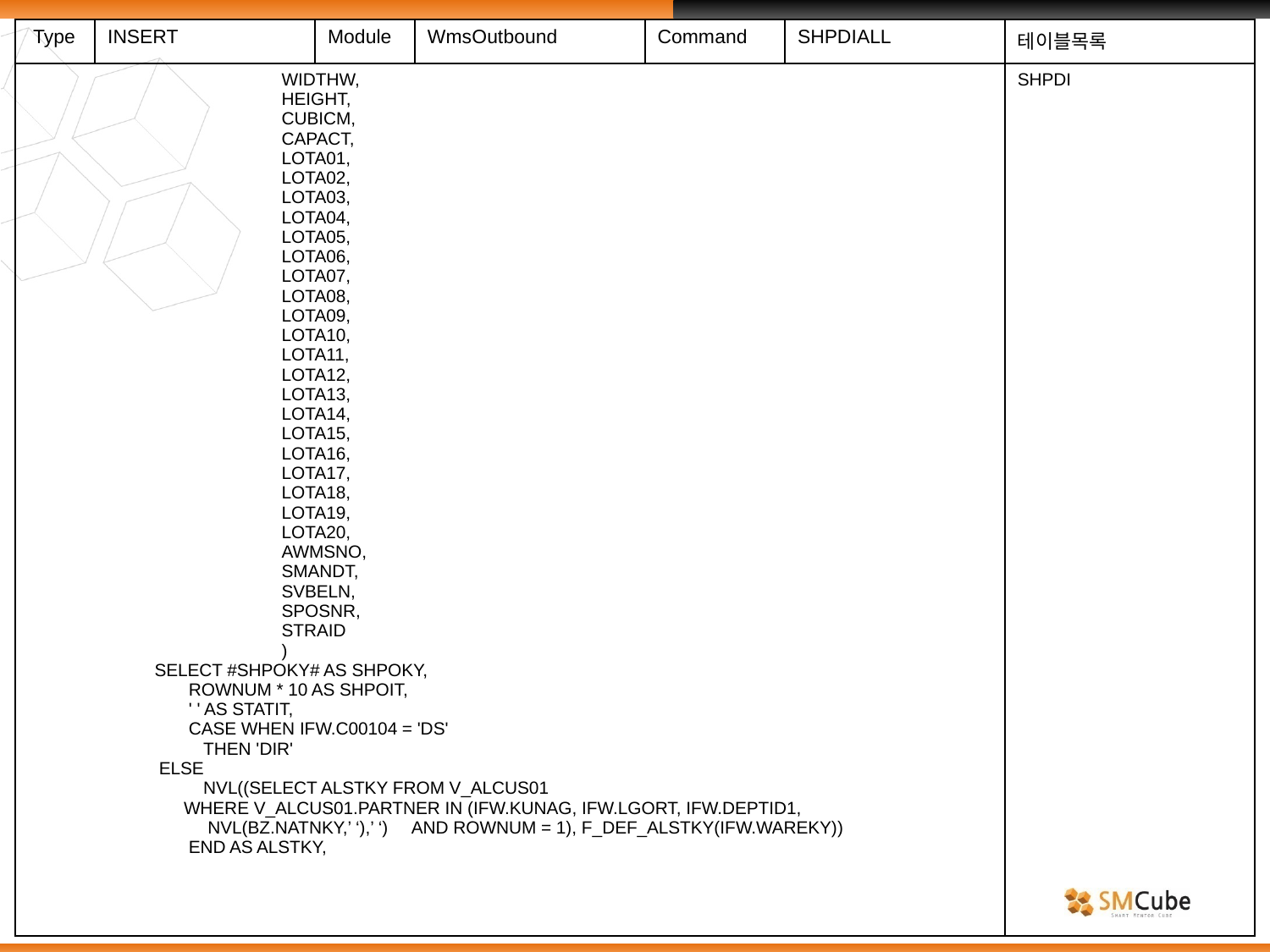

| Type | INSERT | Module | WmsOutbound | Command | SHPDIALL | 테이블목록 |
| --- | --- | --- | --- | --- | --- | --- |
| WIDTHW, HEIGHT, CUBICM, CAPACT, LOTA01, LOTA02, LOTA03, LOTA04, LOTA05, LOTA06, LOTA07, LOTA08, LOTA09, LOTA10, LOTA11, LOTA12, LOTA13, LOTA14, LOTA15, LOTA16, LOTA17, LOTA18, LOTA19, LOTA20, AWMSNO, SMANDT, SVBELN, SPOSNR, STRAID ) SELECT #SHPOKY# AS SHPOKY, ROWNUM \* 10 AS SHPOIT, ' ' AS STATIT, CASE WHEN IFW.C00104 = 'DS' THEN 'DIR' ELSE NVL((SELECT ALSTKY FROM V\_ALCUS01 WHERE V\_ALCUS01.PARTNER IN (IFW.KUNAG, IFW.LGORT, IFW.DEPTID1, NVL(BZ.NATNKY,’ ‘),’ ‘) AND ROWNUM = 1), F\_DEF\_ALSTKY(IFW.WAREKY)) END AS ALSTKY, |  |  |  |  |  | SHPDI |